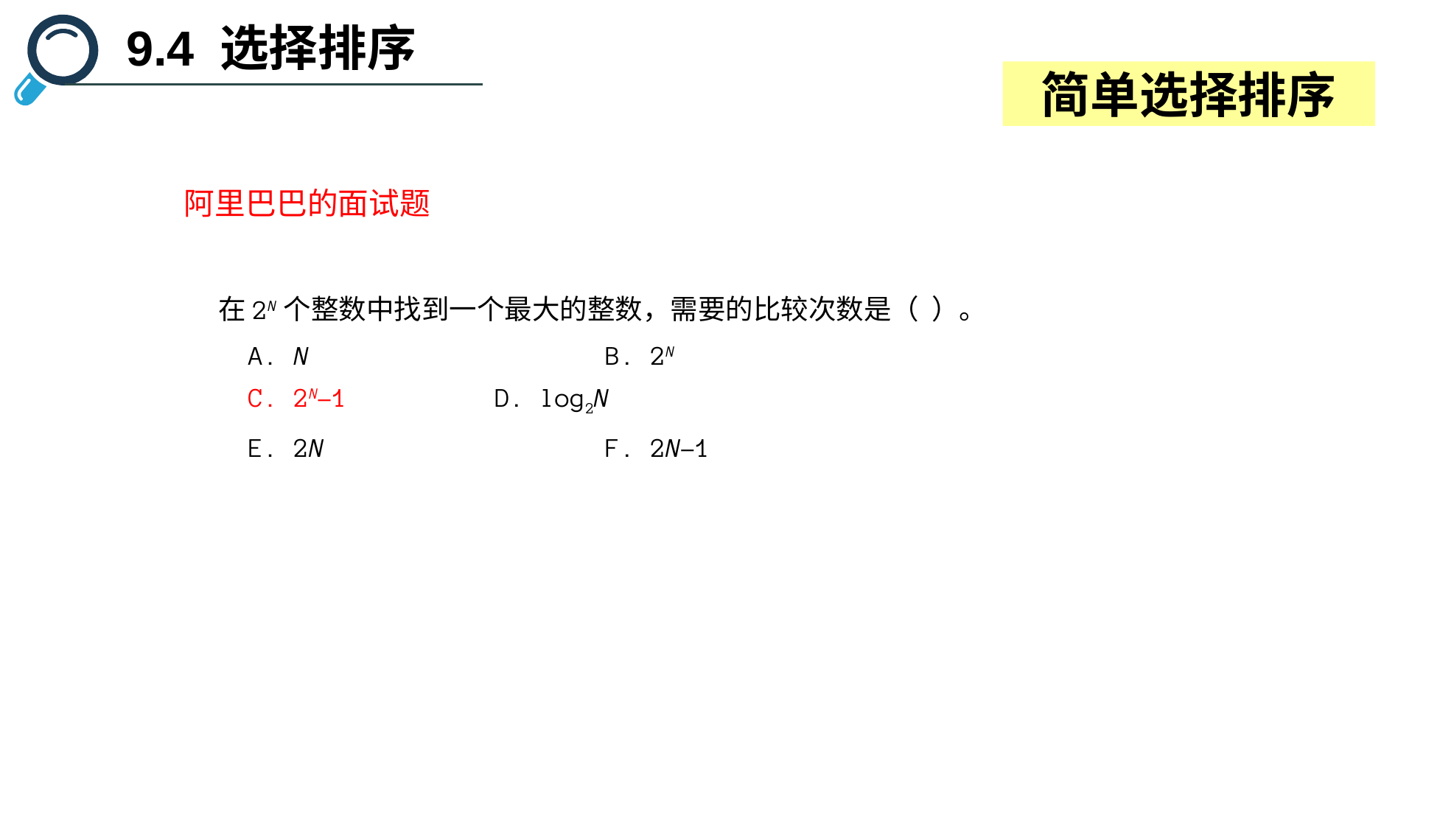

9.4 选择排序
简单选择排序
阿里巴巴的面试题
在2N个整数中找到一个最大的整数，需要的比较次数是（  ）。
  A. N			B. 2N
  C. 2N-1		D. log2N
  E. 2N			F. 2N-1